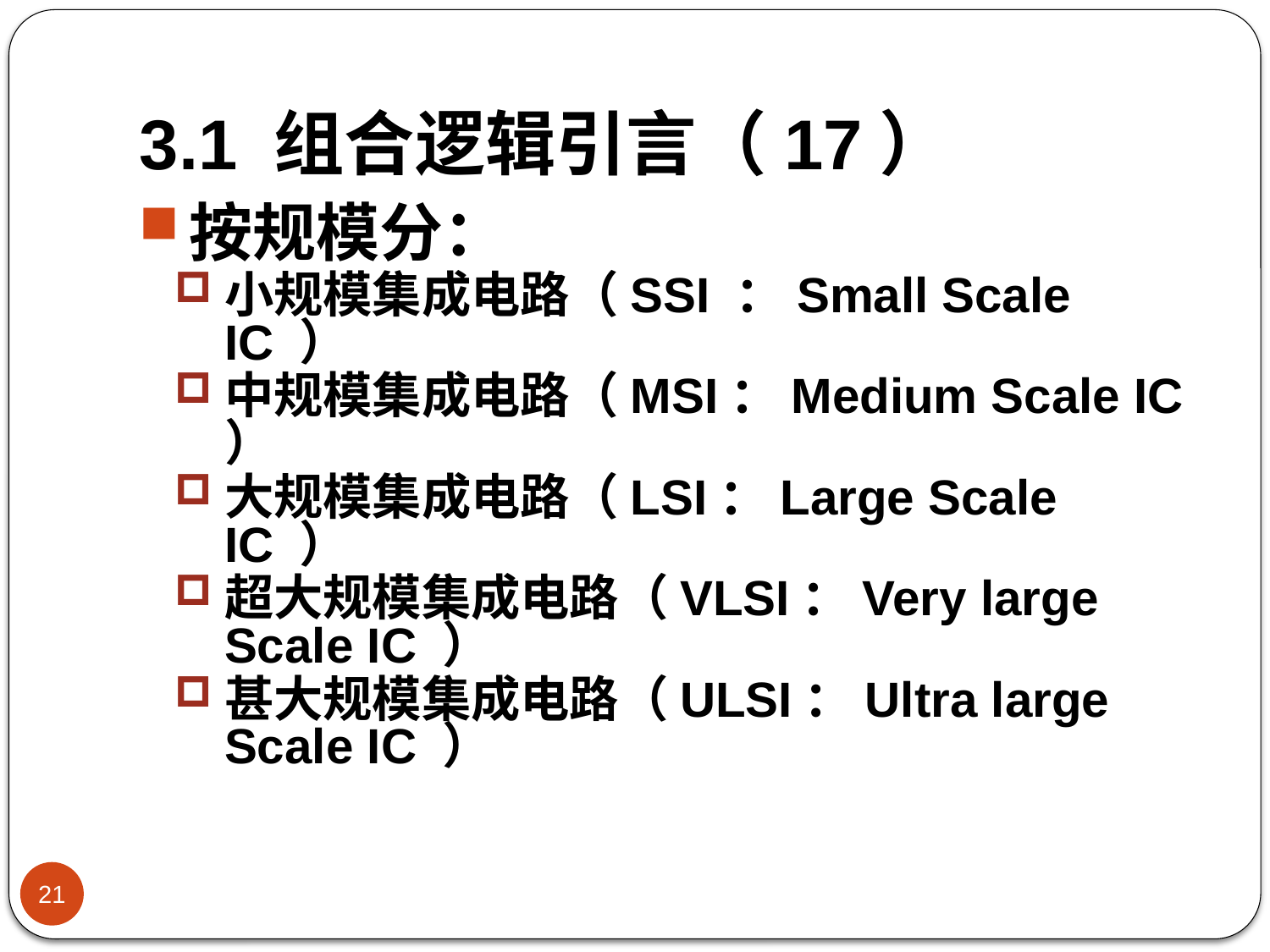

# 3.1 组合逻辑引言（17）
按规模分：
小规模集成电路（SSI ：Small Scale IC ）
中规模集成电路（MSI：Medium Scale IC ）
大规模集成电路（LSI：Large Scale IC ）
超大规模集成电路（VLSI：Very large Scale IC ）
甚大规模集成电路（ULSI：Ultra large Scale IC ）

21